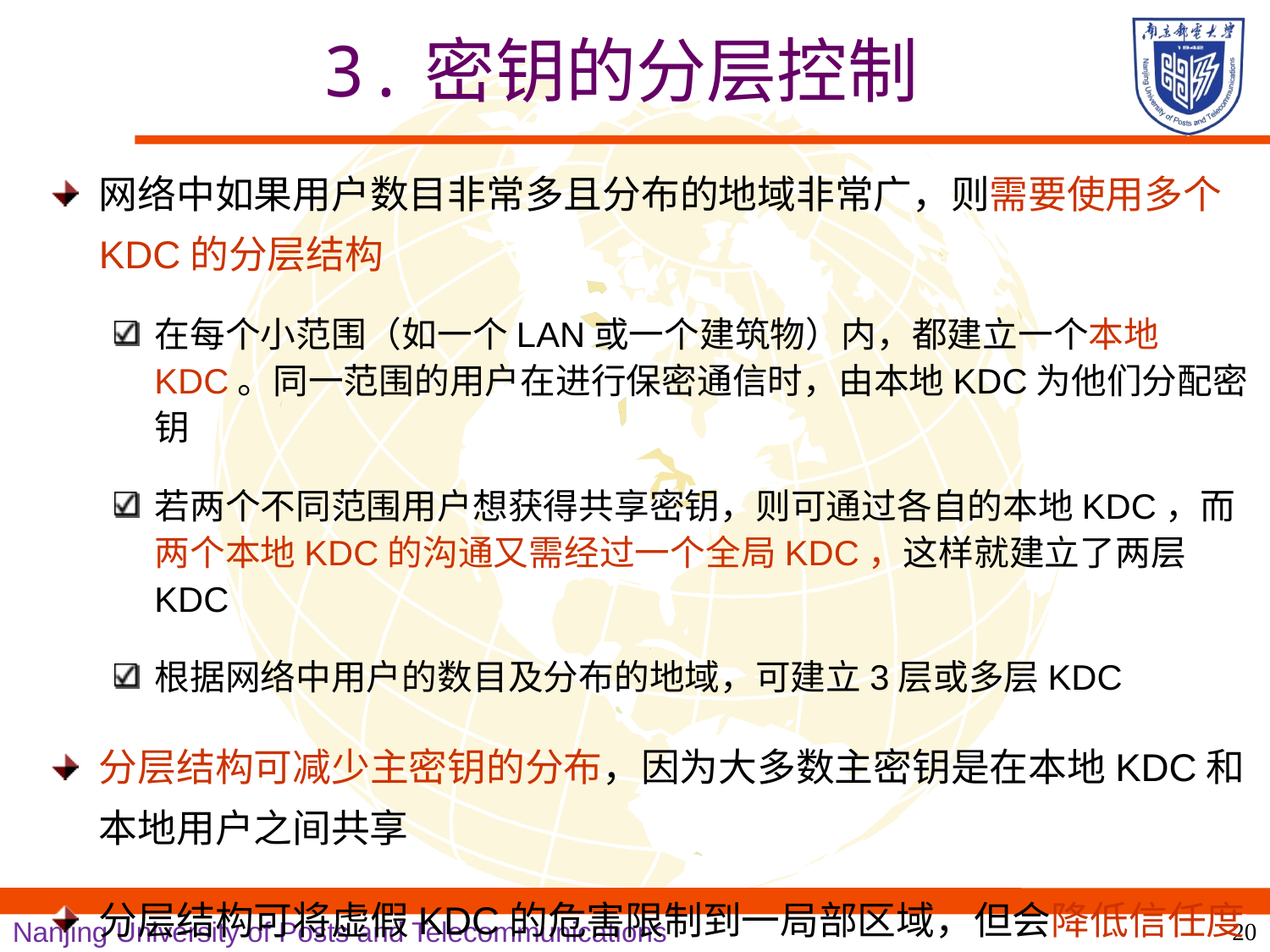

# 3.密钥的分层控制
网络中如果用户数目非常多且分布的地域非常广，则需要使用多个KDC的分层结构
在每个小范围（如一个LAN或一个建筑物）内，都建立一个本地KDC。同一范围的用户在进行保密通信时，由本地KDC为他们分配密钥
若两个不同范围用户想获得共享密钥，则可通过各自的本地KDC，而两个本地KDC的沟通又需经过一个全局KDC，这样就建立了两层KDC
根据网络中用户的数目及分布的地域，可建立3层或多层KDC
分层结构可减少主密钥的分布，因为大多数主密钥是在本地KDC和本地用户之间共享
分层结构可将虚假KDC的危害限制到一局部区域，但会降低信任度

20